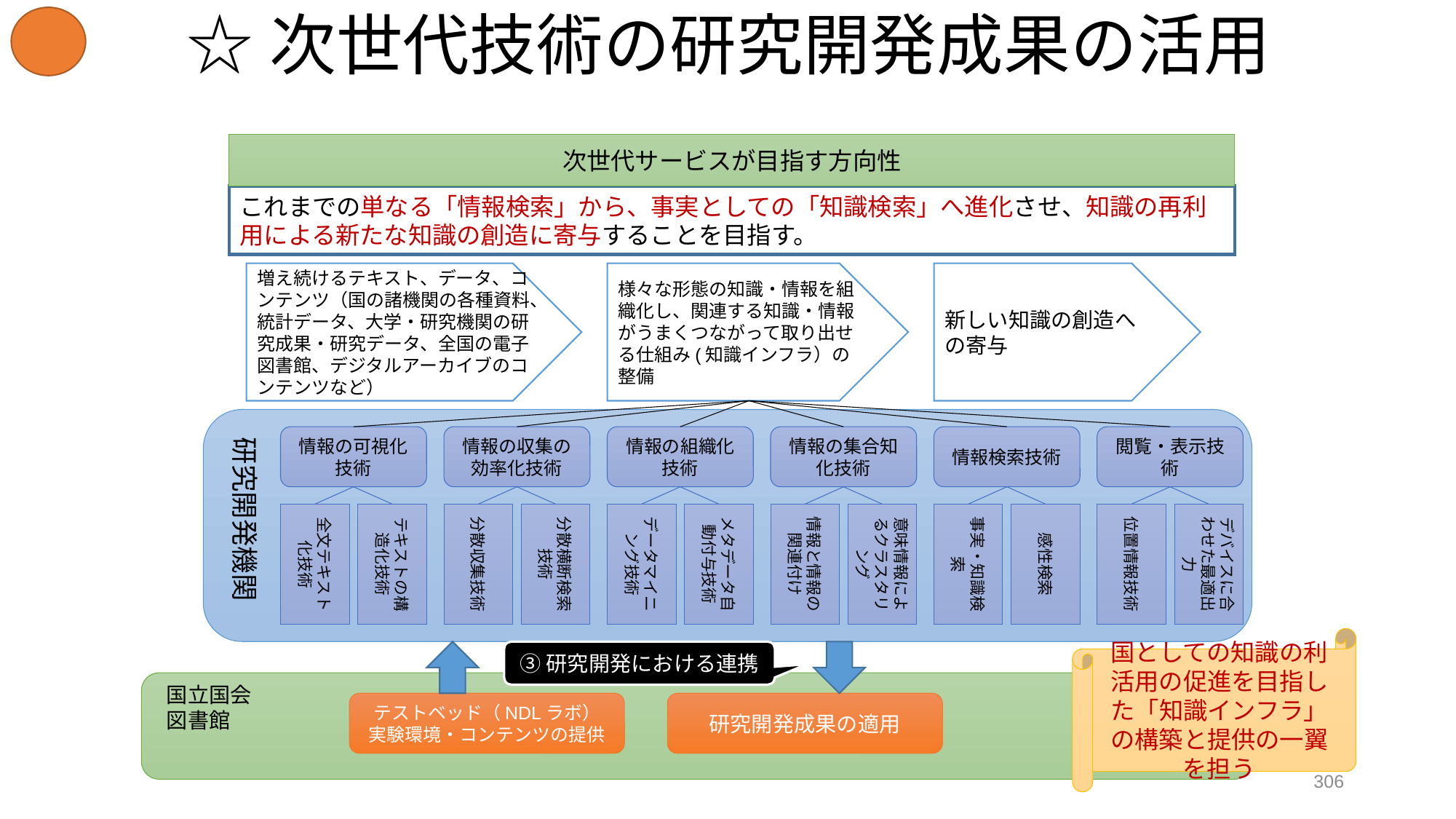

# ☆次世代技術の研究開発成果の活用

次世代サービスが目指す方向性
これまでの単なる「情報検索」から、事実としての「知識検索」へ進化させ、知識の再利用による新たな知識の創造に寄与することを目指す。
増え続けるテキスト、データ、コンテンツ（国の諸機関の各種資料、統計データ、大学・研究機関の研究成果・研究データ、全国の電子図書館、デジタルアーカイブのコンテンツなど）
様々な形態の知識・情報を組織化し、関連する知識・情報がうまくつながって取り出せる仕組み(知識インフラ）の整備
新しい知識の創造への寄与

研究開発機関
情報の可視化技術
情報の収集の効率化技術
情報の組織化技術
情報の集合知化技術
情報検索技術
閲覧・表示技術
全文テキスト化技術
テキストの構造化技術
分散収集技術
分散横断検索技術
データマイニング技術
メタデータ自動付与技術
情報と情報の関連付け
意味情報によるクラスタリング
事実・知識検索
感性検索
位置情報技術
デバイスに合わせた最適出力
国としての知識の利活用の促進を目指した「知識インフラ」の構築と提供の一翼を担う

③研究開発における連携

国立国会図書館
テストベッド（NDLラボ）
実験環境・コンテンツの提供
研究開発成果の適用

306